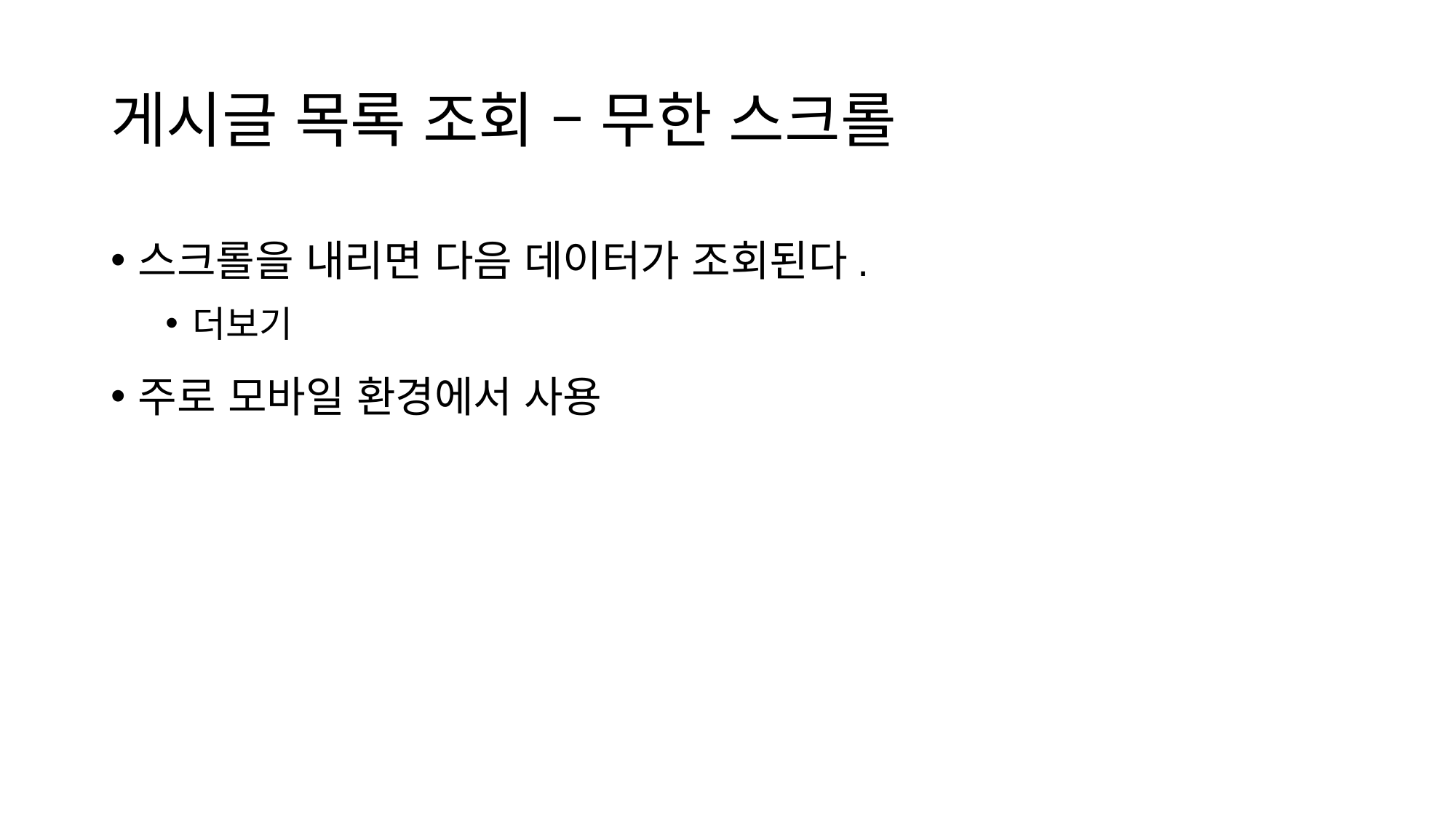

# 게시글 목록 조회 – 무한 스크롤
스크롤을 내리면 다음 데이터가 조회된다.
더보기
주로 모바일 환경에서 사용